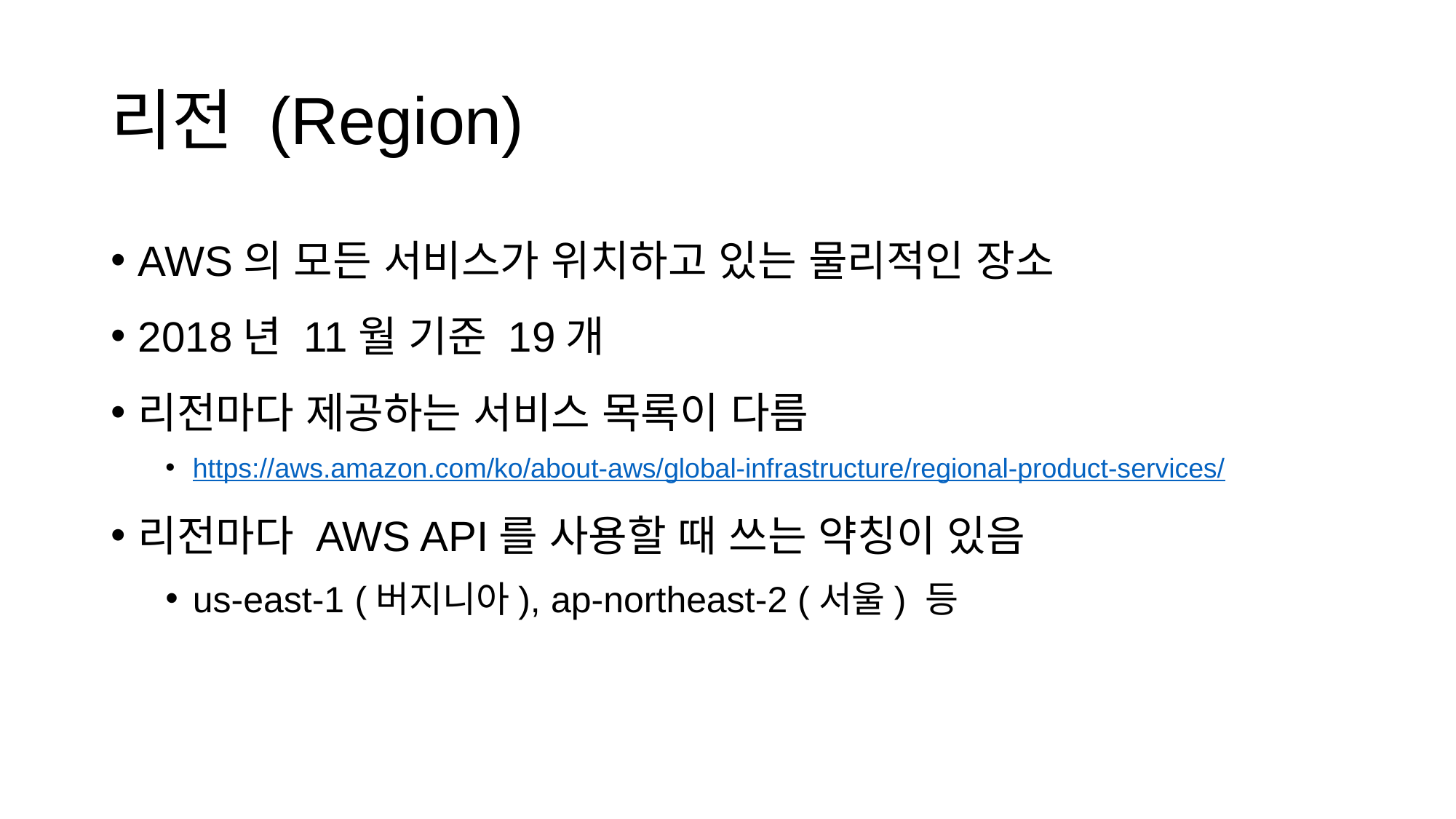

# 리전 (Region)
AWS의 모든 서비스가 위치하고 있는 물리적인 장소
2018년 11월 기준 19개
리전마다 제공하는 서비스 목록이 다름
https://aws.amazon.com/ko/about-aws/global-infrastructure/regional-product-services/
리전마다 AWS API를 사용할 때 쓰는 약칭이 있음
us-east-1 (버지니아), ap-northeast-2 (서울) 등